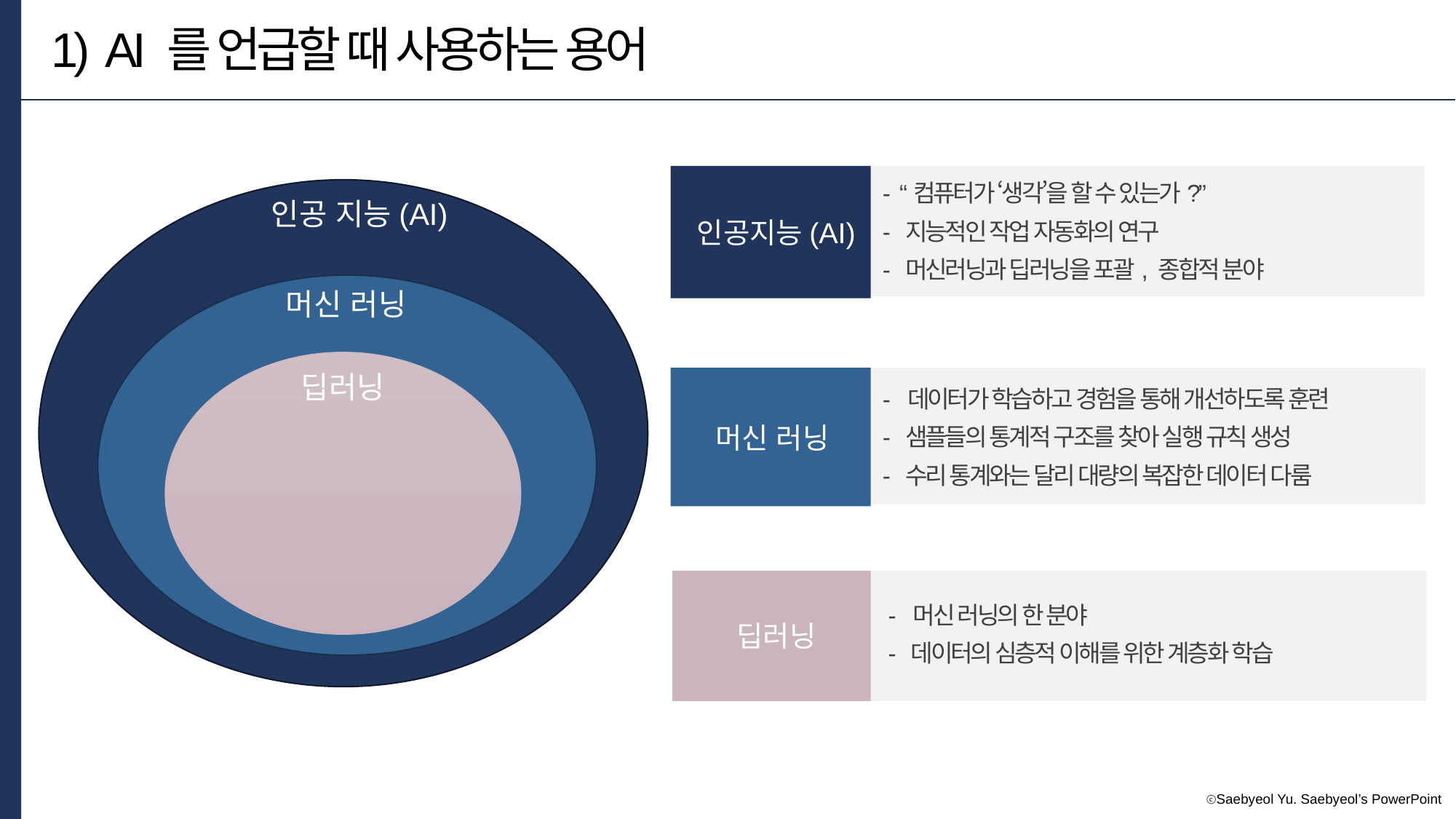

1)  AI 를 언급할 때 사용하는 용어

-  “컴퓨터가 ‘생각’을 할 수 있는가?”

-  지능적인 작업 자동화의 연구

-  머신러닝과 딥러닝을 포괄, 종합적 분야

인공 지능(AI)
인공지능(AI)

머신 러닝

딥러닝

-  데이터가 학습하고 경험을 통해 개선하도록 훈련

-  샘플들의 통계적 구조를 찾아 실행 규칙 생성

-  수리 통계와는 달리 대량의 복잡한 데이터 다룸
머신 러닝

-  머신 러닝의 한 분야

-  데이터의 심층적 이해를 위한 계층화 학습
딥러닝